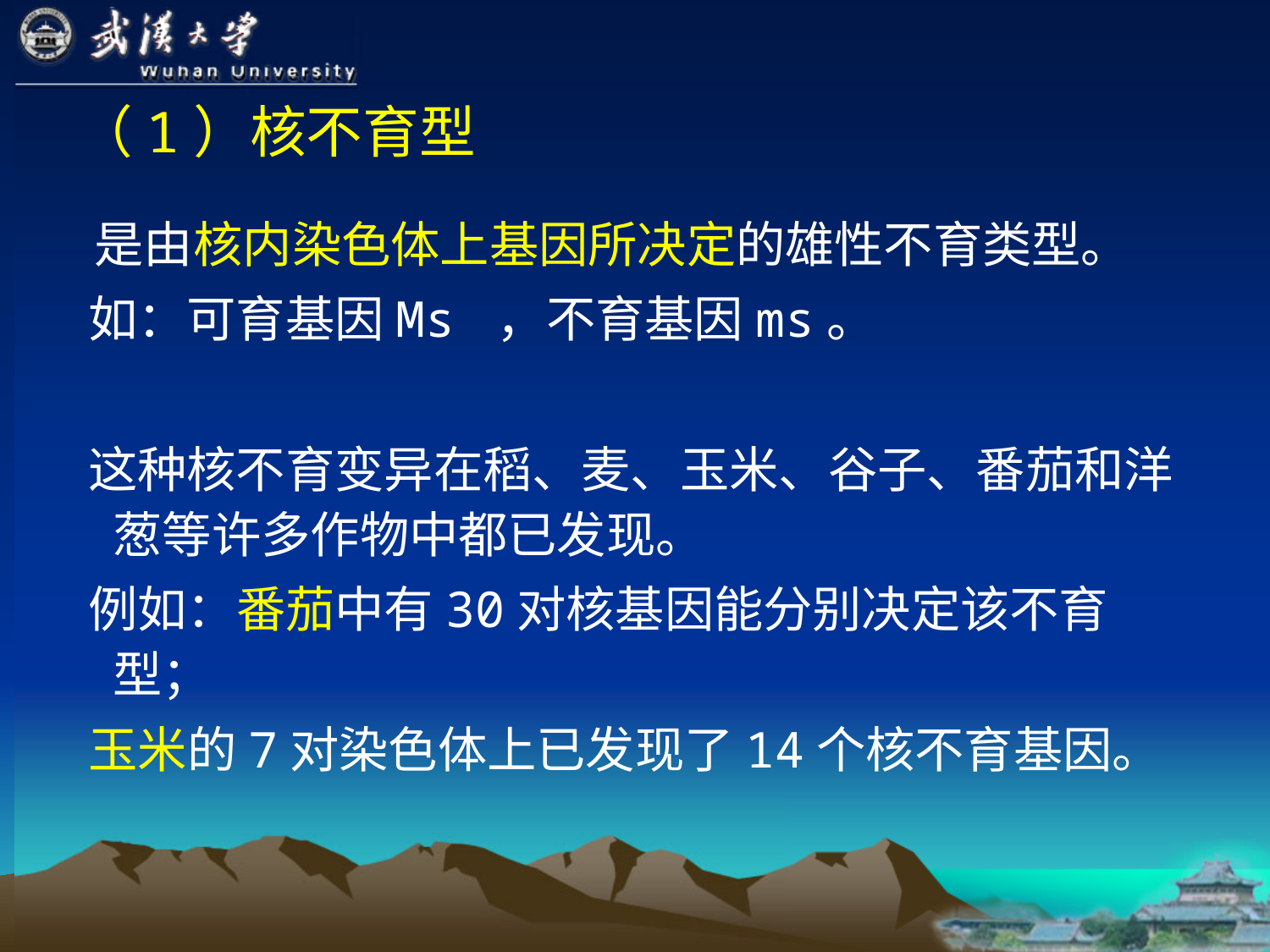

# （1）核不育型
  是由核内染色体上基因所决定的雄性不育类型。
 如：可育基因Ms ，不育基因ms。

 这种核不育变异在稻、麦、玉米、谷子、番茄和洋葱等许多作物中都已发现。
 例如：番茄中有30对核基因能分别决定该不育型；
 玉米的7对染色体上已发现了14个核不育基因。